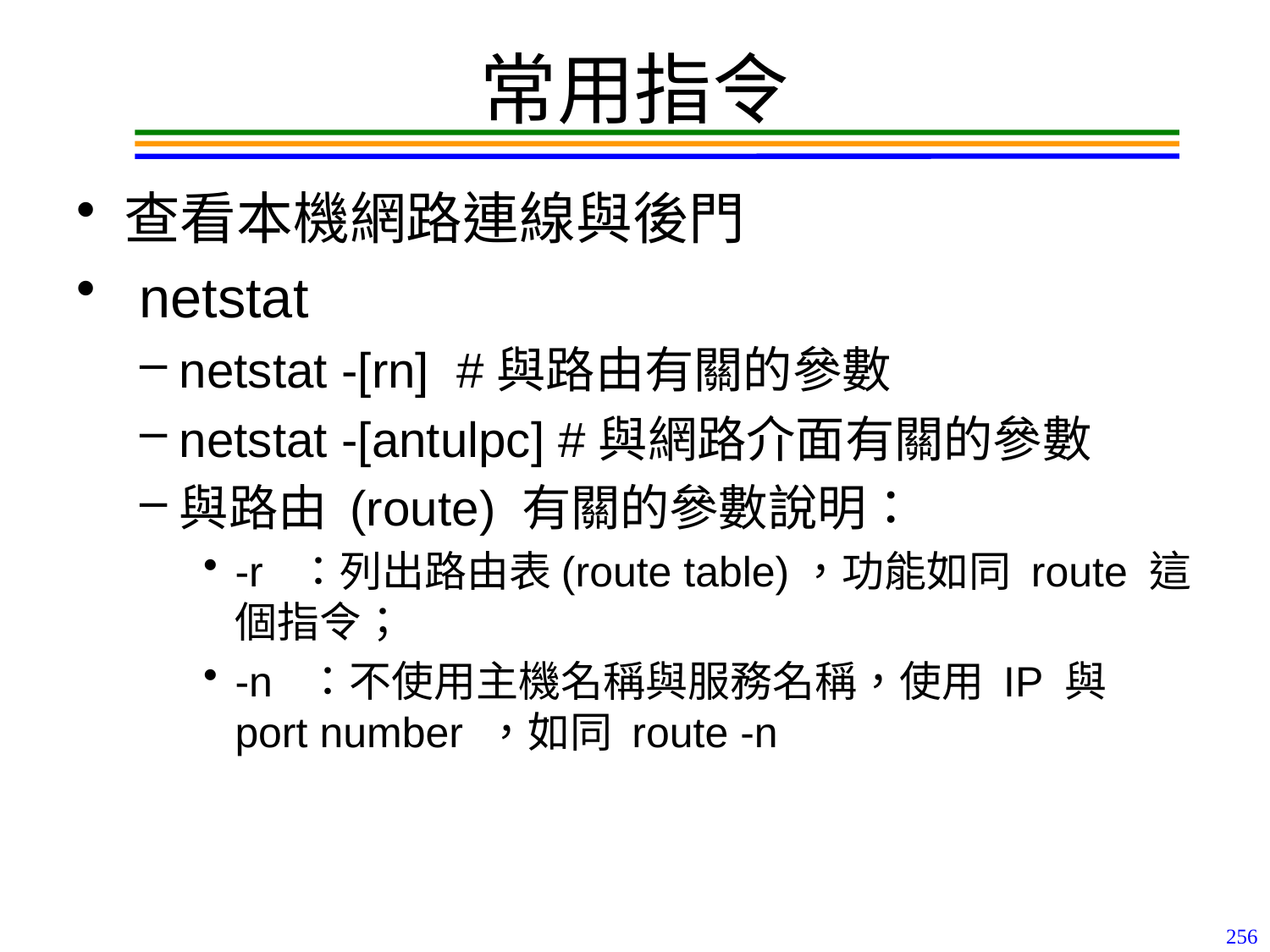

# 常用指令
查看本機網路連線與後門
 netstat
netstat -[rn]  #與路由有關的參數
netstat -[antulpc] #與網路介面有關的參數
與路由 (route) 有關的參數說明：
-r  ：列出路由表(route table)，功能如同 route 這個指令；
-n  ：不使用主機名稱與服務名稱，使用 IP 與 port number ，如同 route -n
256